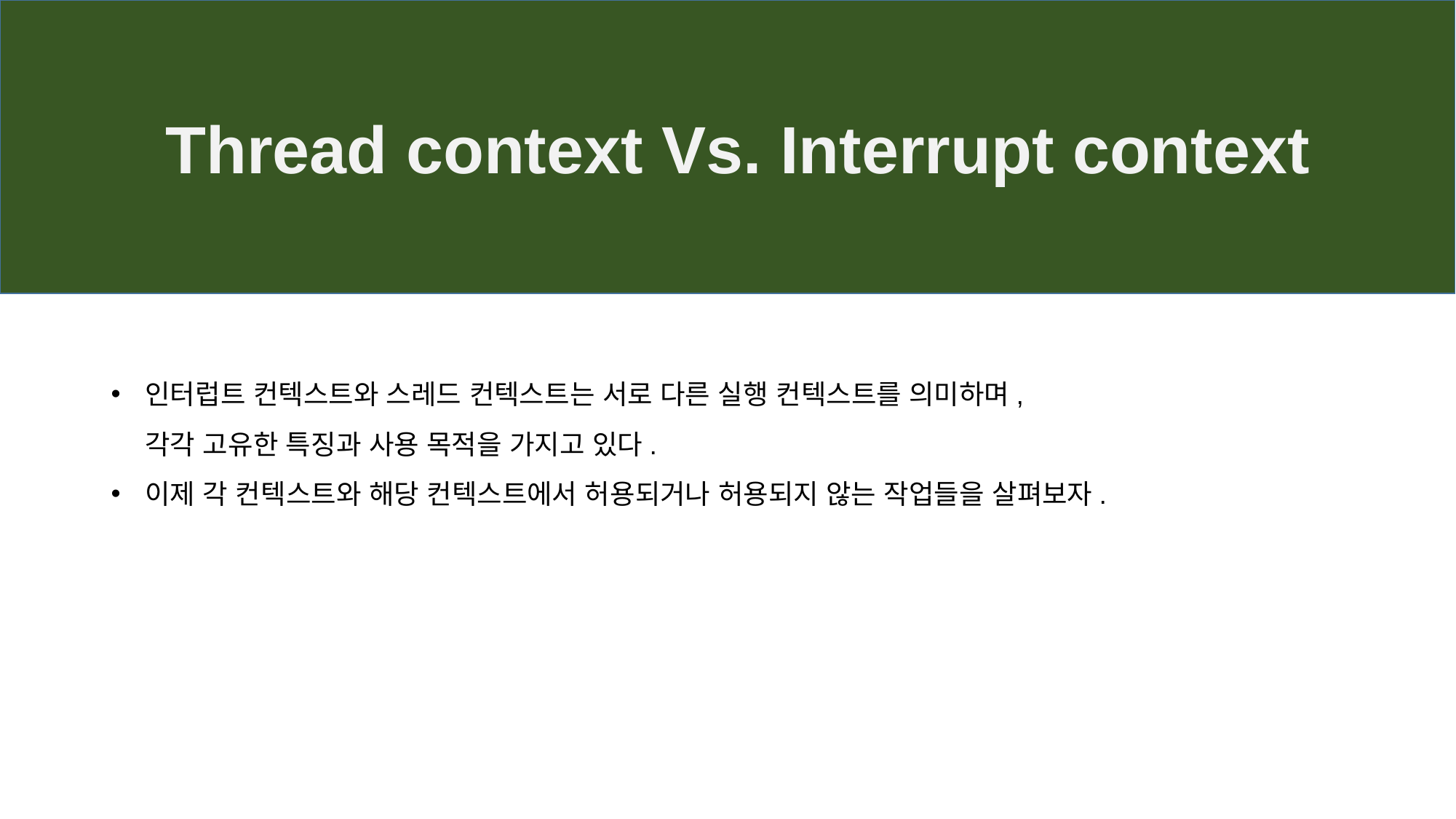

Thread context Vs. Interrupt context
인터럽트 컨텍스트와 스레드 컨텍스트는 서로 다른 실행 컨텍스트를 의미하며,
각각 고유한 특징과 사용 목적을 가지고 있다.
이제 각 컨텍스트와 해당 컨텍스트에서 허용되거나 허용되지 않는 작업들을 살펴보자.